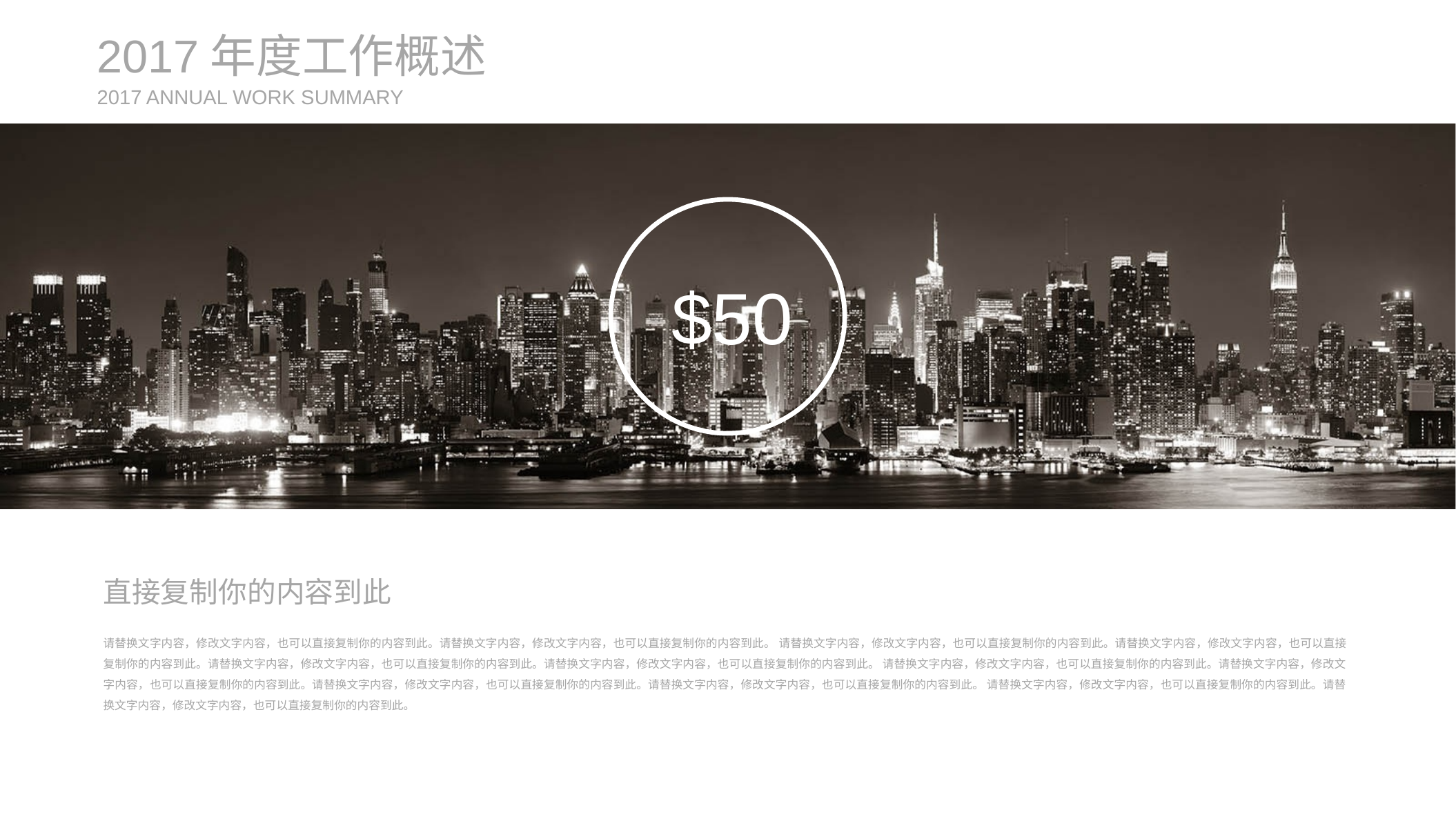

2017年度工作概述
2017 ANNUAL WORK SUMMARY

$50
直接复制你的内容到此
请替换文字内容，修改文字内容，也可以直接复制你的内容到此。请替换文字内容，修改文字内容，也可以直接复制你的内容到此。 请替换文字内容，修改文字内容，也可以直接复制你的内容到此。请替换文字内容，修改文字内容，也可以直接复制你的内容到此。请替换文字内容，修改文字内容，也可以直接复制你的内容到此。请替换文字内容，修改文字内容，也可以直接复制你的内容到此。 请替换文字内容，修改文字内容，也可以直接复制你的内容到此。请替换文字内容，修改文字内容，也可以直接复制你的内容到此。请替换文字内容，修改文字内容，也可以直接复制你的内容到此。请替换文字内容，修改文字内容，也可以直接复制你的内容到此。 请替换文字内容，修改文字内容，也可以直接复制你的内容到此。请替换文字内容，修改文字内容，也可以直接复制你的内容到此。